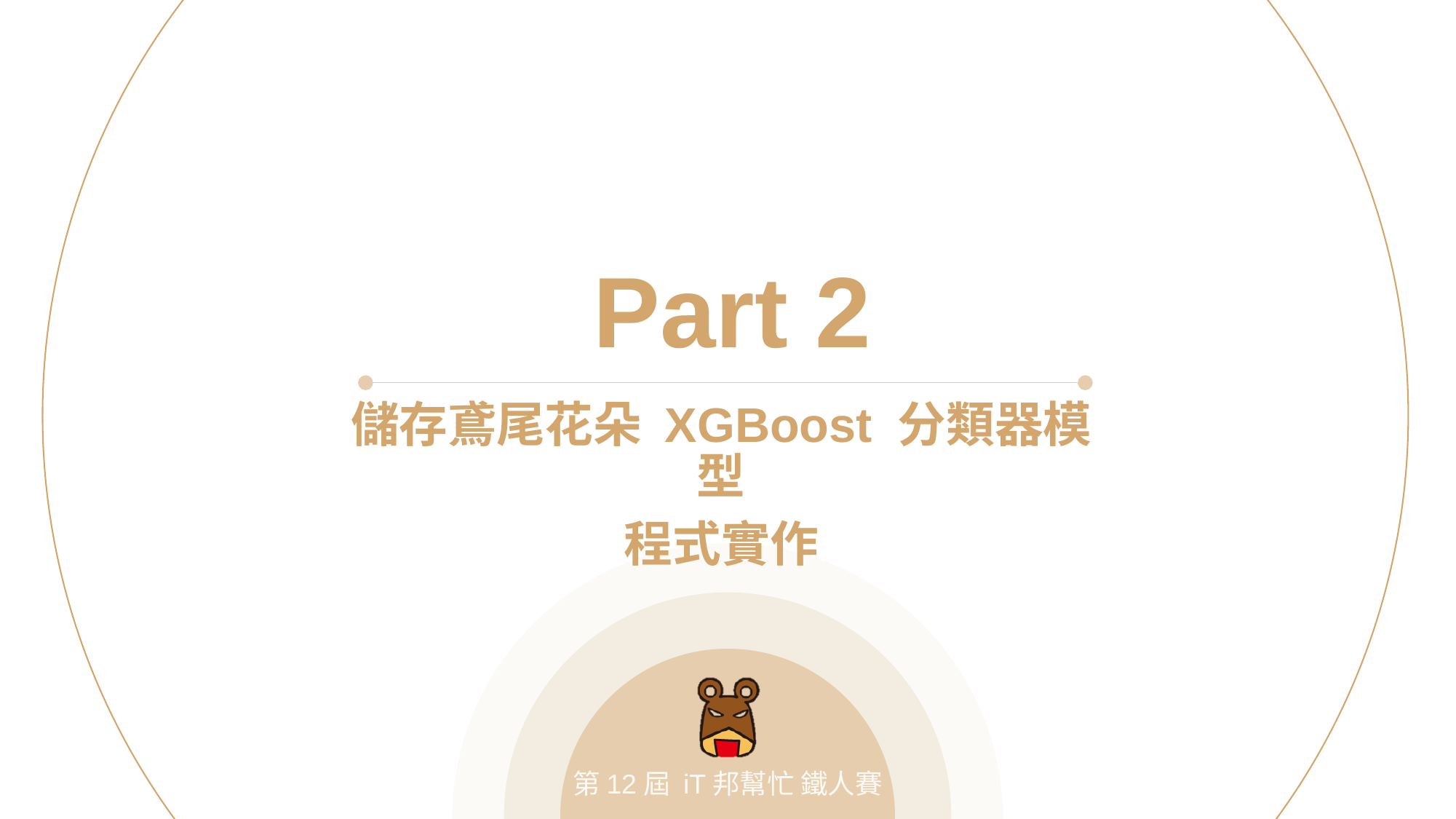

Part 2
儲存鳶尾花朵 XGBoost 分類器模型
程式實作
第12屆 iT邦幫忙 鐵人賽